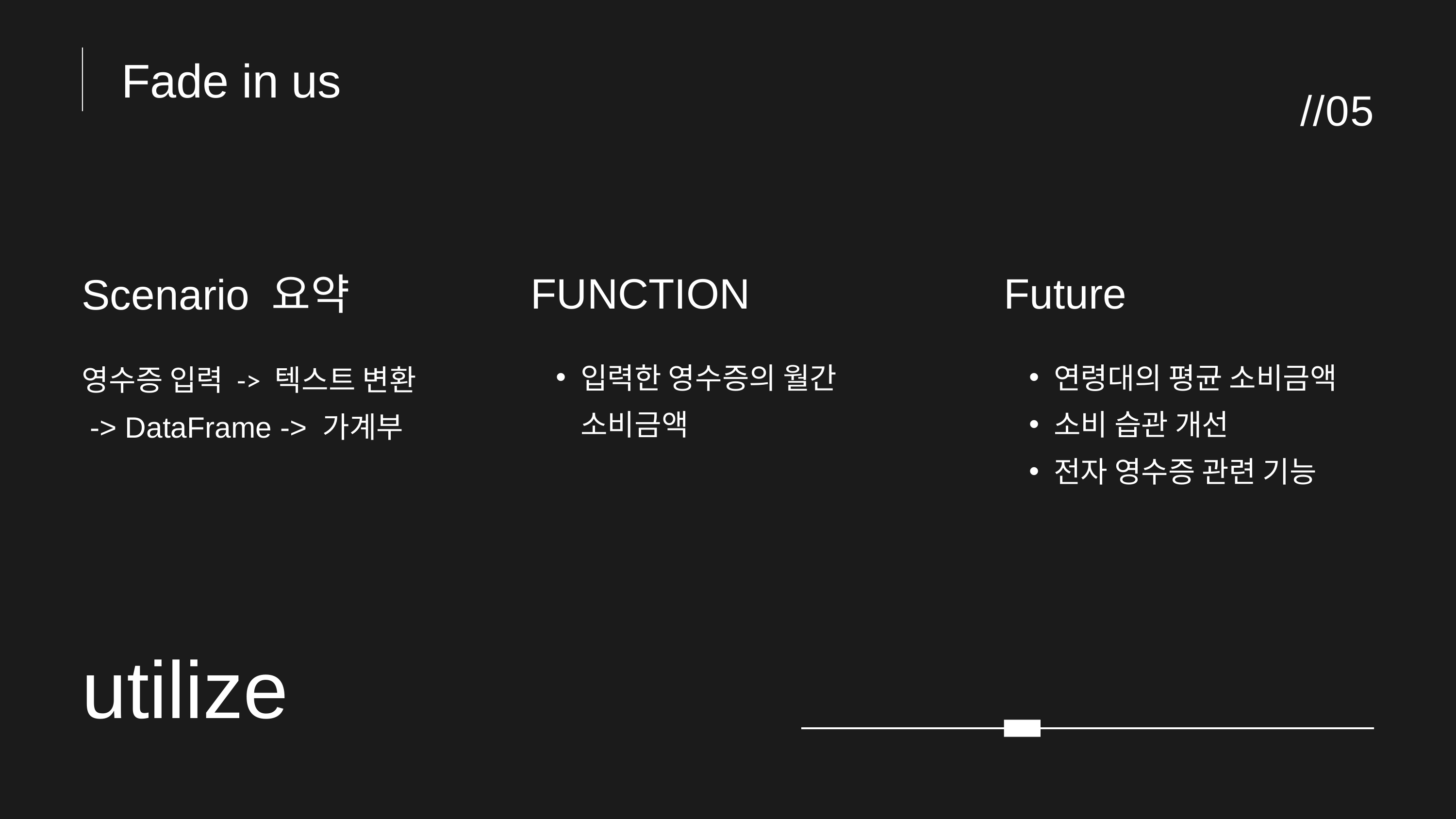

Fade in us

//05
FUNCTION
Future
Scenario 요약
영수증 입력 -> 텍스트 변환
 -> DataFrame -> 가계부
입력한 영수증의 월간 소비금액
연령대의 평균 소비금액
소비 습관 개선
전자 영수증 관련 기능
utilize